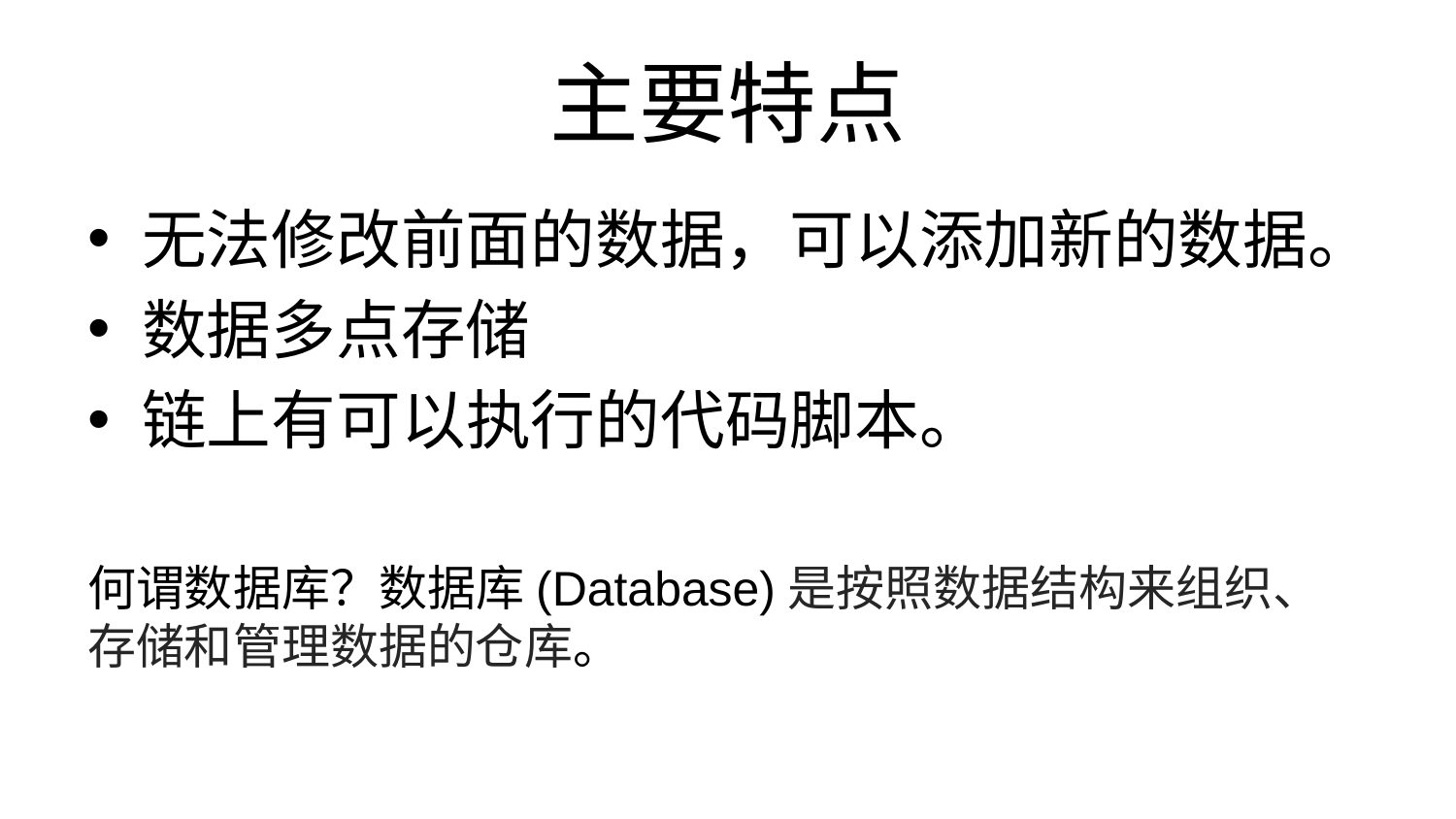

# 主要特点
无法修改前面的数据，可以添加新的数据。
数据多点存储
链上有可以执行的代码脚本。

何谓数据库？数据库(Database)是按照数据结构来组织、存储和管理数据的仓库。